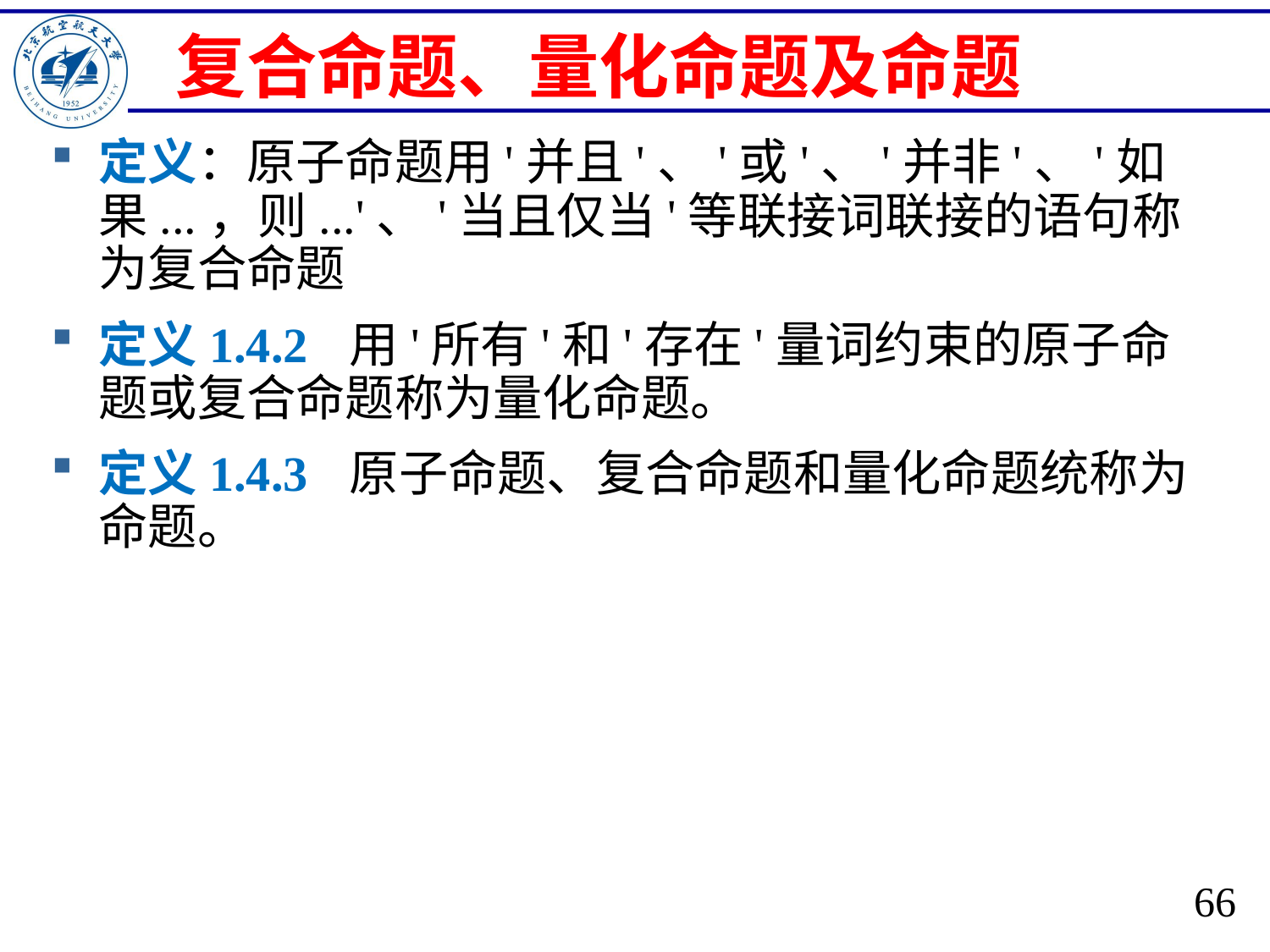

# 复合命题、量化命题及命题
定义：原子命题用'并且'、'或'、'并非'、'如果...，则...'、'当且仅当'等联接词联接的语句称为复合命题
定义1.4.2 用'所有'和'存在'量词约束的原子命题或复合命题称为量化命题。
定义1.4.3 原子命题、复合命题和量化命题统称为命题。